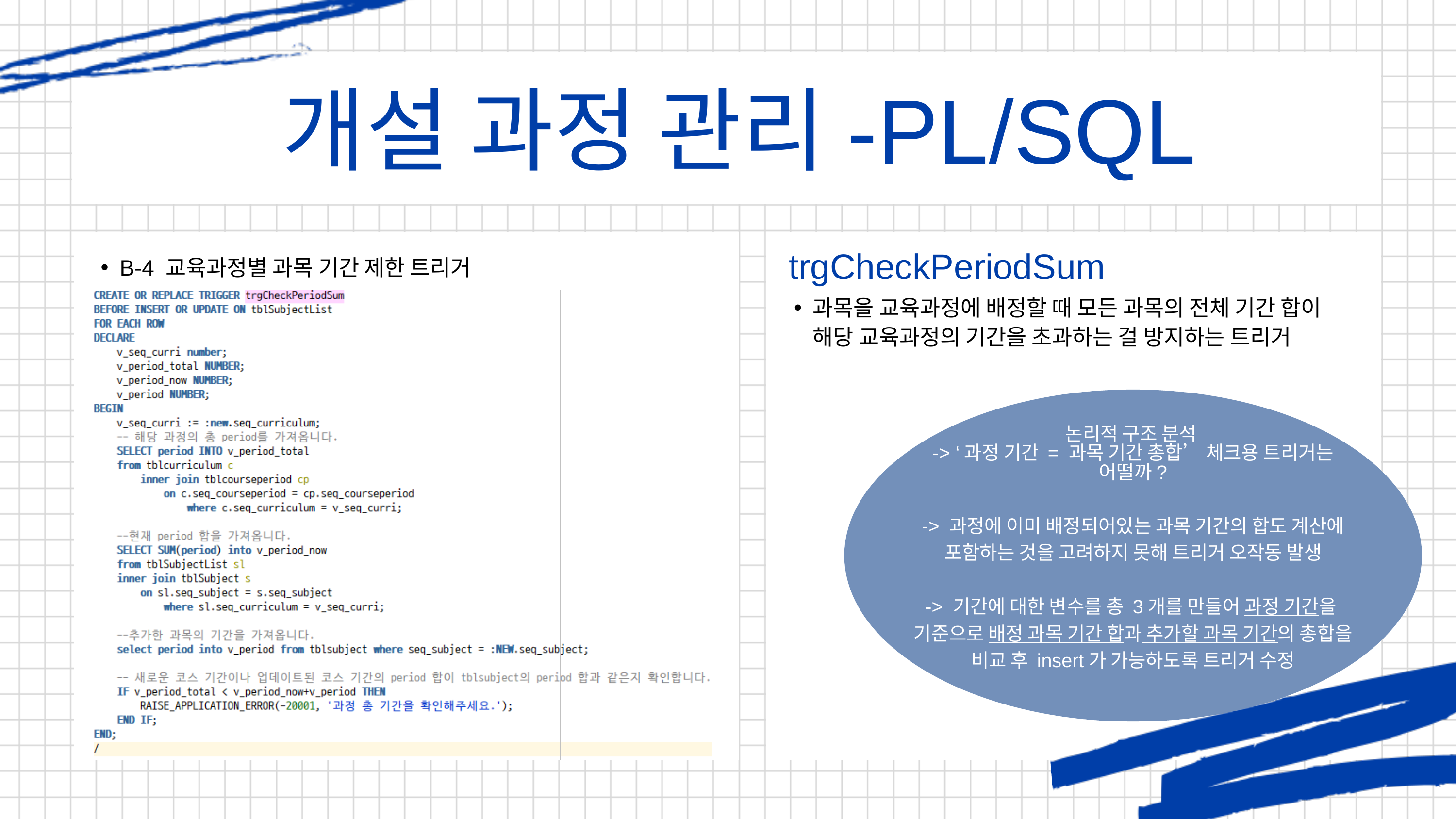

개설 과정 관리-PL/SQL

trgCheckPeriodSum
B-5
B-4 교육과정별 과목 기간 제한 트리거

과목을 교육과정에 배정할 때 모든 과목의 전체 기간 합이 해당 교육과정의 기간을 초과하는 걸 방지하는 트리거

논리적 구조 분석
-> ‘과정 기간 = 과목 기간 총합’ 체크용 트리거는 어떨까?

-> 과정에 이미 배정되어있는 과목 기간의 합도 계산에
포함하는 것을 고려하지 못해 트리거 오작동 발생

-> 기간에 대한 변수를 총 3개를 만들어 과정 기간을
기준으로 배정 과목 기간 합과 추가할 과목 기간의 총합을
비교 후 insert가 가능하도록 트리거 수정